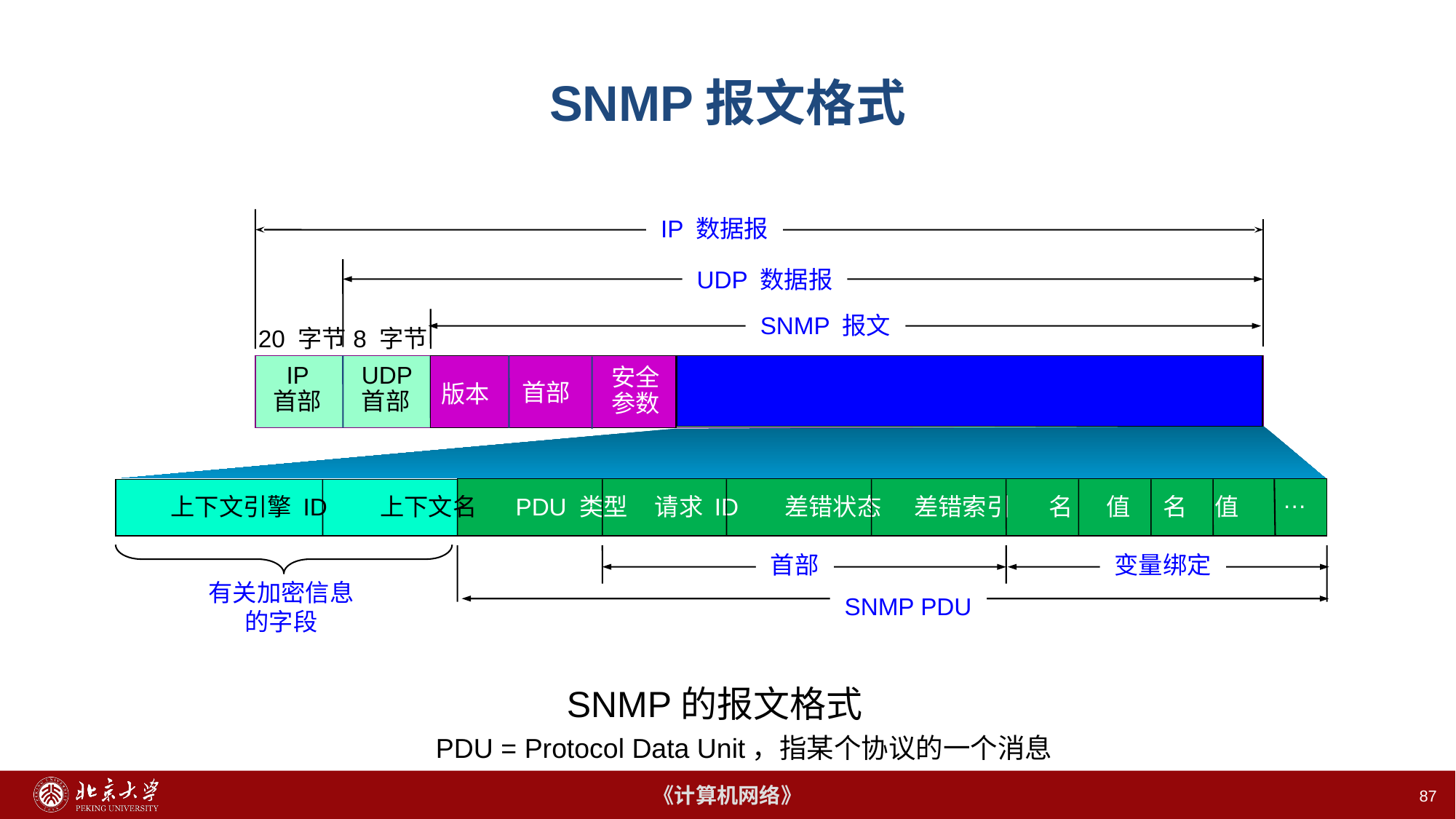

87
# SNMP报文格式
IP 数据报

UDP 数据报

SNMP 报文

20 字节
8 字节

  IP
首部

UDP
首部

SNMP 报文的数据部分
首部
版本

…

 上下文引擎 ID       上下文名      PDU 类型     请求 ID      差错状态      差错索引       名      值      名     值
首部

变量绑定

有关加密信息
的字段
SNMP PDU

安全
参数
SNMP的报文格式
PDU = Protocol Data Unit，指某个协议的一个消息